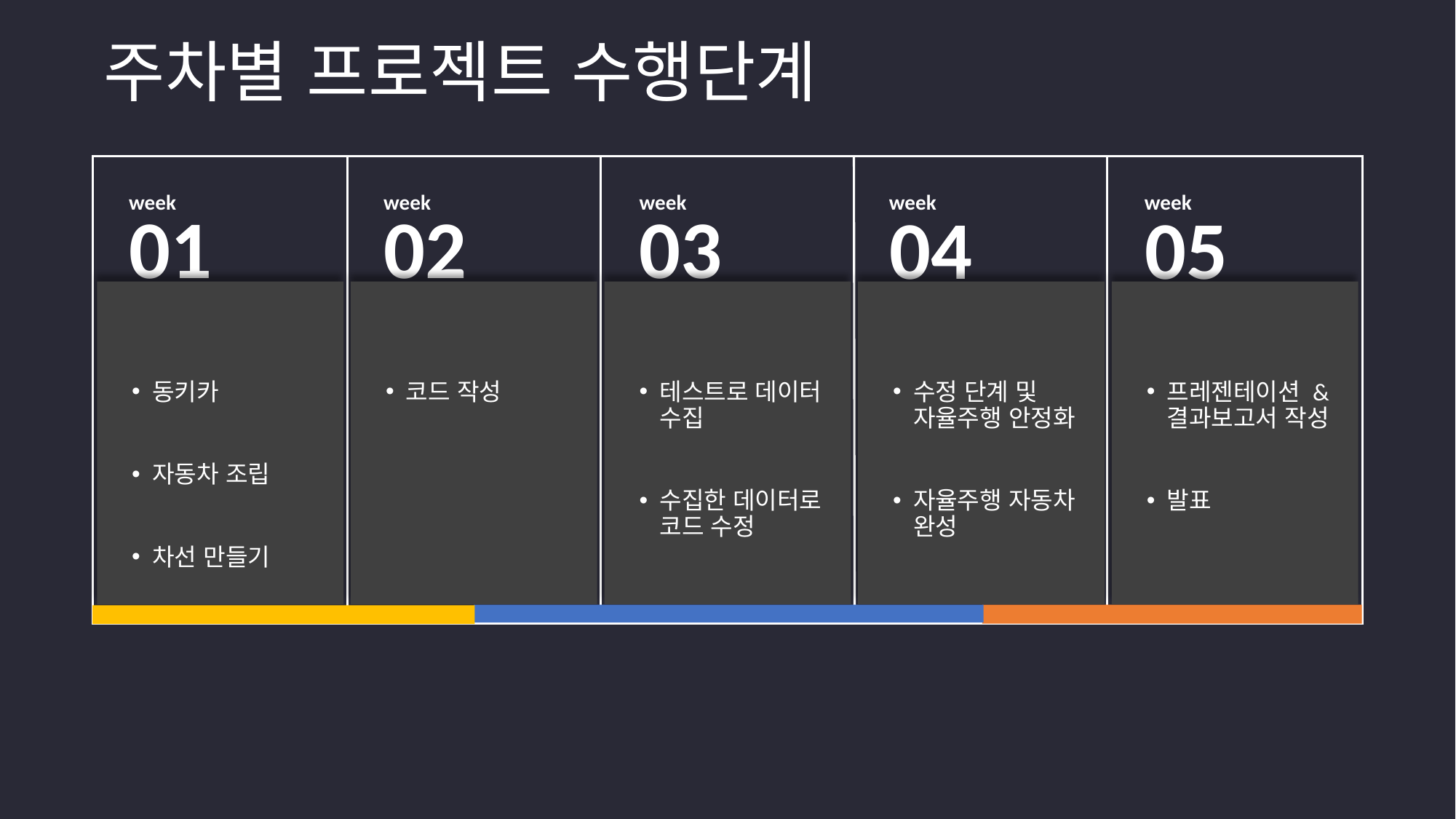

# 주차별 프로젝트 수행단계
week
week
week
week
week
01
03
02
04
05
동키카

자동차 조립

차선 만들기
코드 작성

테스트로 데이터 수집

수집한 데이터로 코드 수정

수정 단계 및     자율주행 안정화

자율주행 자동차 완성
프레젠테이션 & 결과보고서 작성

발표

NICHE MARKETS
SUPPLY CHAINS
Pursue scalable customer service through sustainable strategies
Cultivate one-to-one customer service with robust ideas